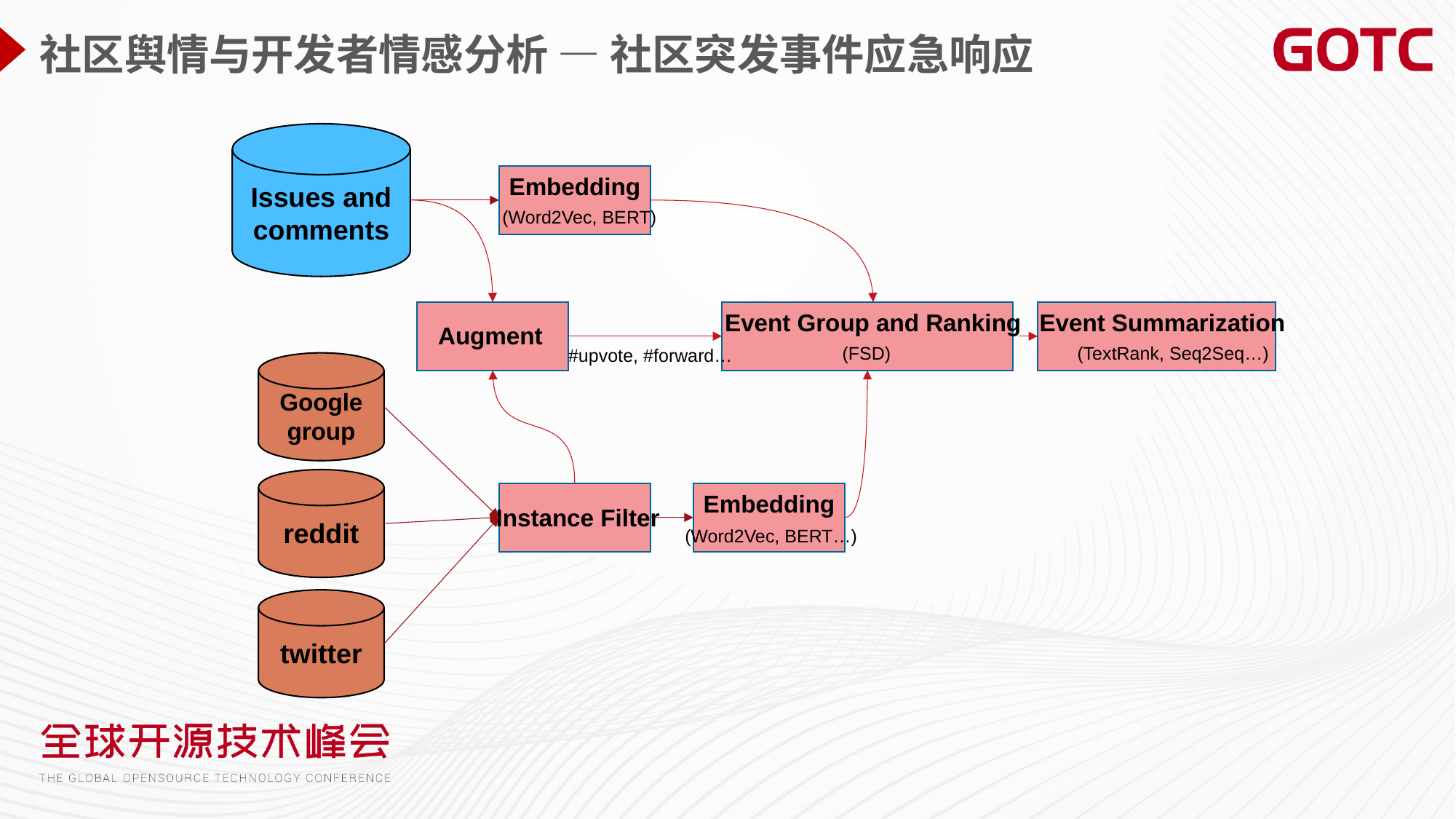

社区舆情与开发者情感分析 — 社区突发事件应急响应
Issues and comments

Embedding
(Word2Vec, BERT)

Event Group and Ranking

Event Summarization
Augment
(TextRank, Seq2Seq…)
(FSD)
#upvote, #forward…
Google group
reddit

Embedding
Instance Filter
(Word2Vec, BERT…)
twitter